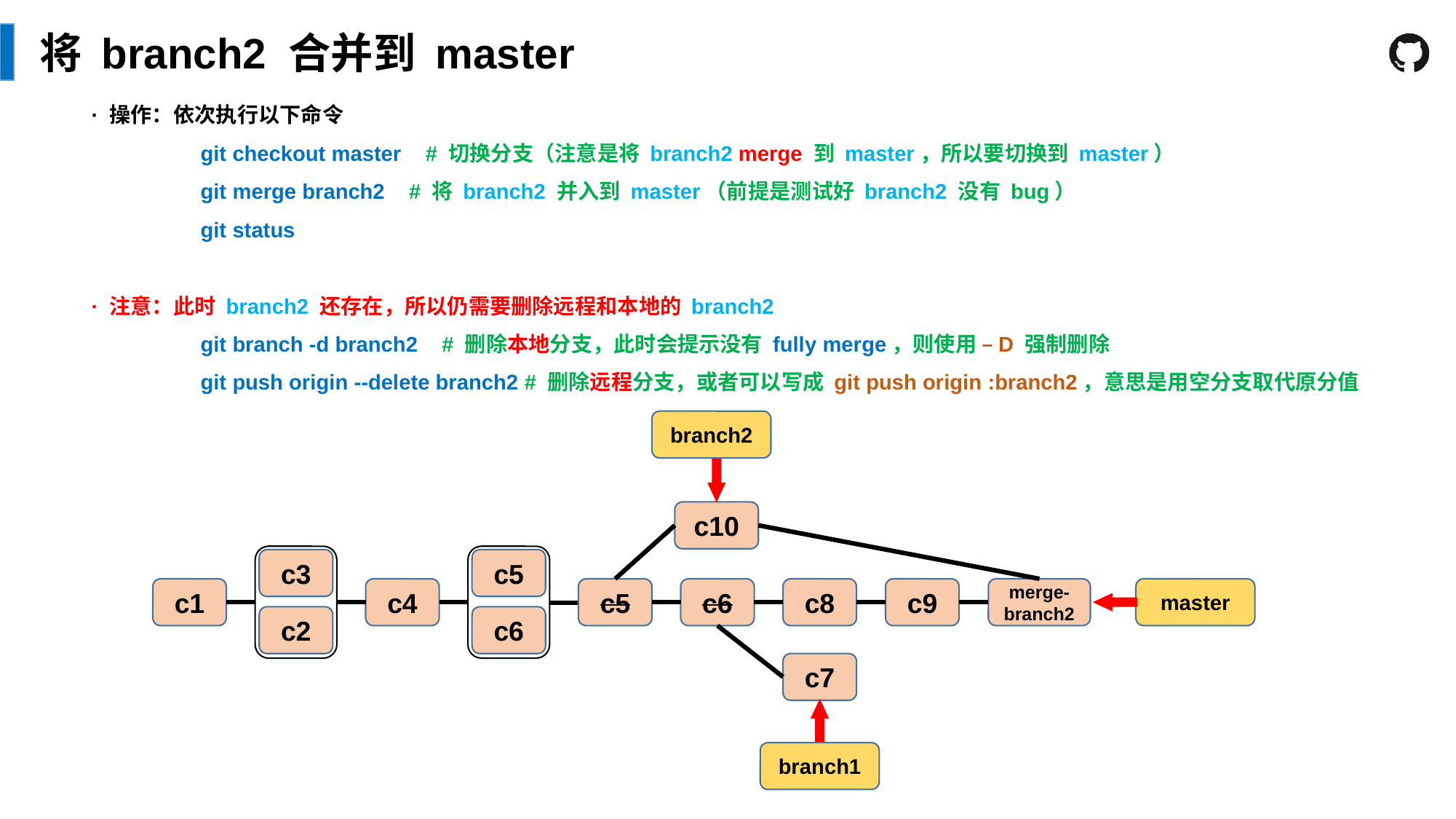

将 branch2 合并到 master
· 操作：依次执行以下命令
	git checkout master    # 切换分支（注意是将 branch2 merge 到 master，所以要切换到 master）
	git merge branch2    # 将 branch2 并入到 master（前提是测试好 branch2 没有 bug）
	git status

· 注意：此时 branch2 还存在，所以仍需要删除远程和本地的 branch2
	git branch -d branch2    # 删除本地分支，此时会提示没有 fully merge，则使用 –D 强制删除
	git push origin --delete branch2 # 删除远程分支，或者可以写成 git push origin :branch2，意思是用空分支取代原分值
branch2

c10

c3
c2

c5
c6
merge-branch2
master
c9
c1
c4
c5
c6
c8

c7

branch1